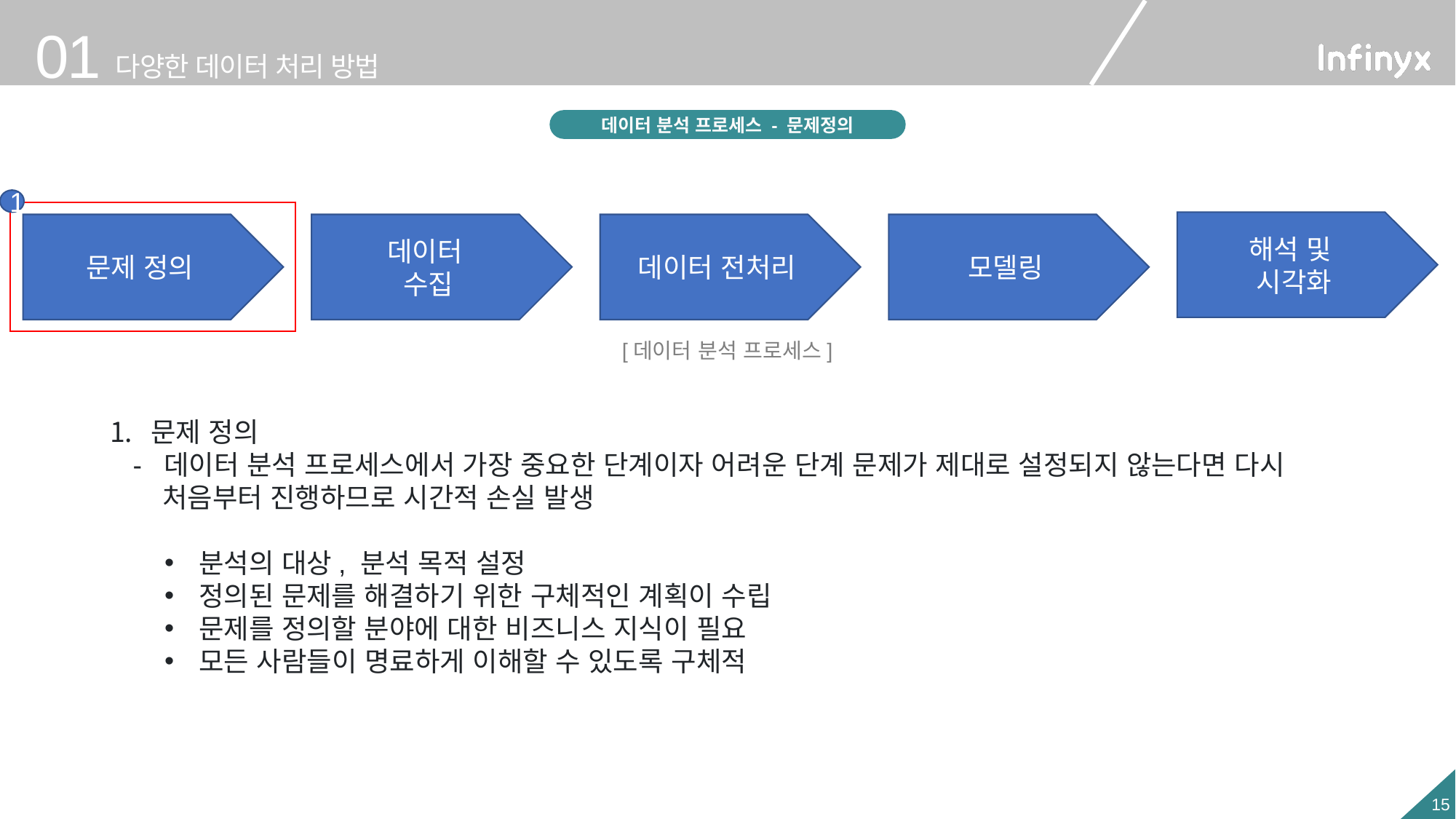

데이터 분석 프로세스 - 문제정의
1

해석 및
시각화
문제 정의
데이터
수집
데이터 전처리
모델링
[데이터 분석 프로세스]
문제 정의
   -  데이터 분석 프로세스에서 가장 중요한 단계이자 어려운 단계 문제가 제대로 설정되지 않는다면 다시
      처음부터 진행하므로 시간적 손실 발생

분석의 대상, 분석 목적 설정
정의된 문제를 해결하기 위한 구체적인 계획이 수립
문제를 정의할 분야에 대한 비즈니스 지식이 필요
모든 사람들이 명료하게 이해할 수 있도록 구체적